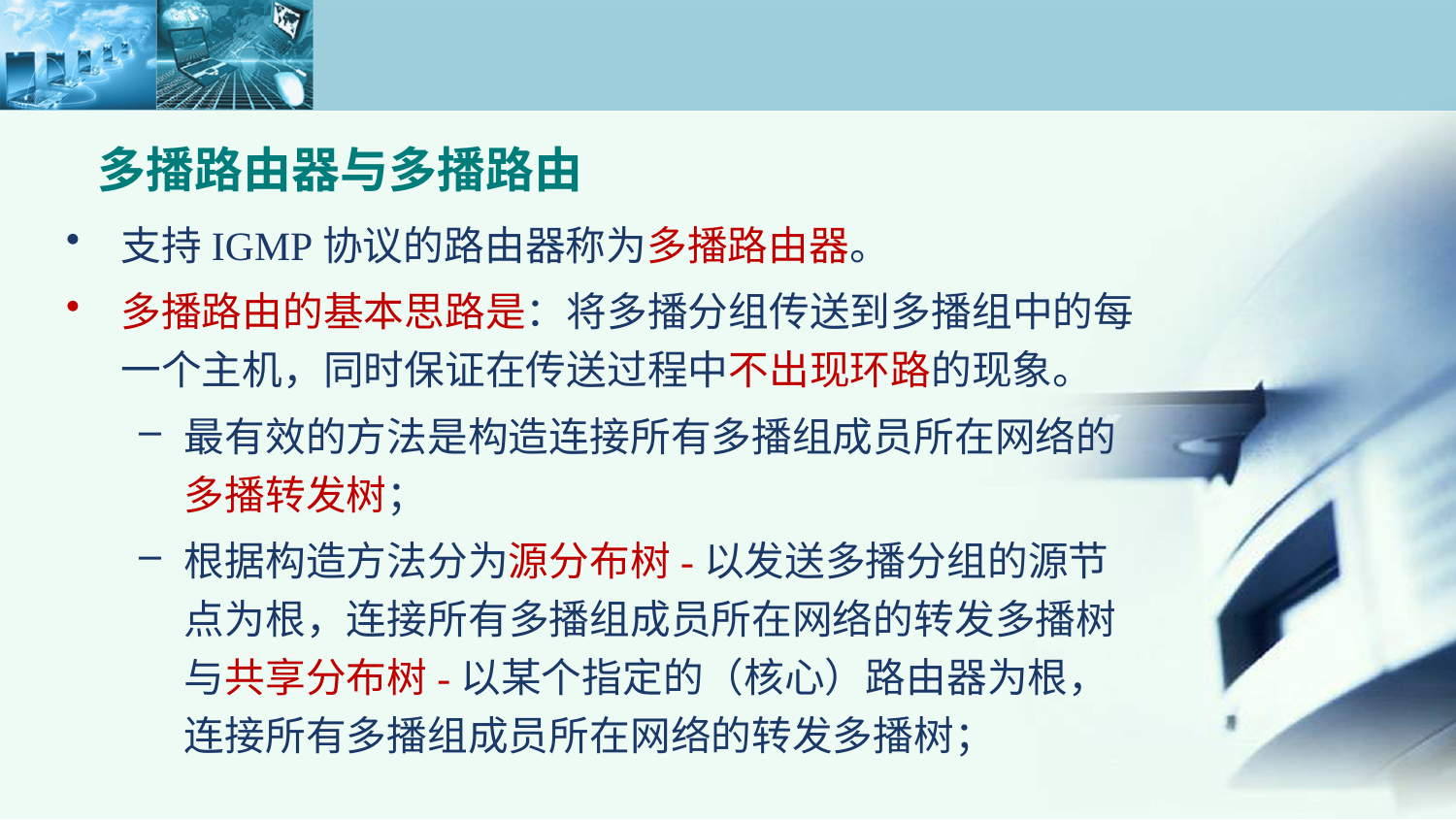

多播路由器与多播路由
支持IGMP协议的路由器称为多播路由器。
多播路由的基本思路是：将多播分组传送到多播组中的每一个主机，同时保证在传送过程中不出现环路的现象。
最有效的方法是构造连接所有多播组成员所在网络的多播转发树；
根据构造方法分为源分布树-以发送多播分组的源节点为根，连接所有多播组成员所在网络的转发多播树 与共享分布树-以某个指定的（核心）路由器为根，连接所有多播组成员所在网络的转发多播树；